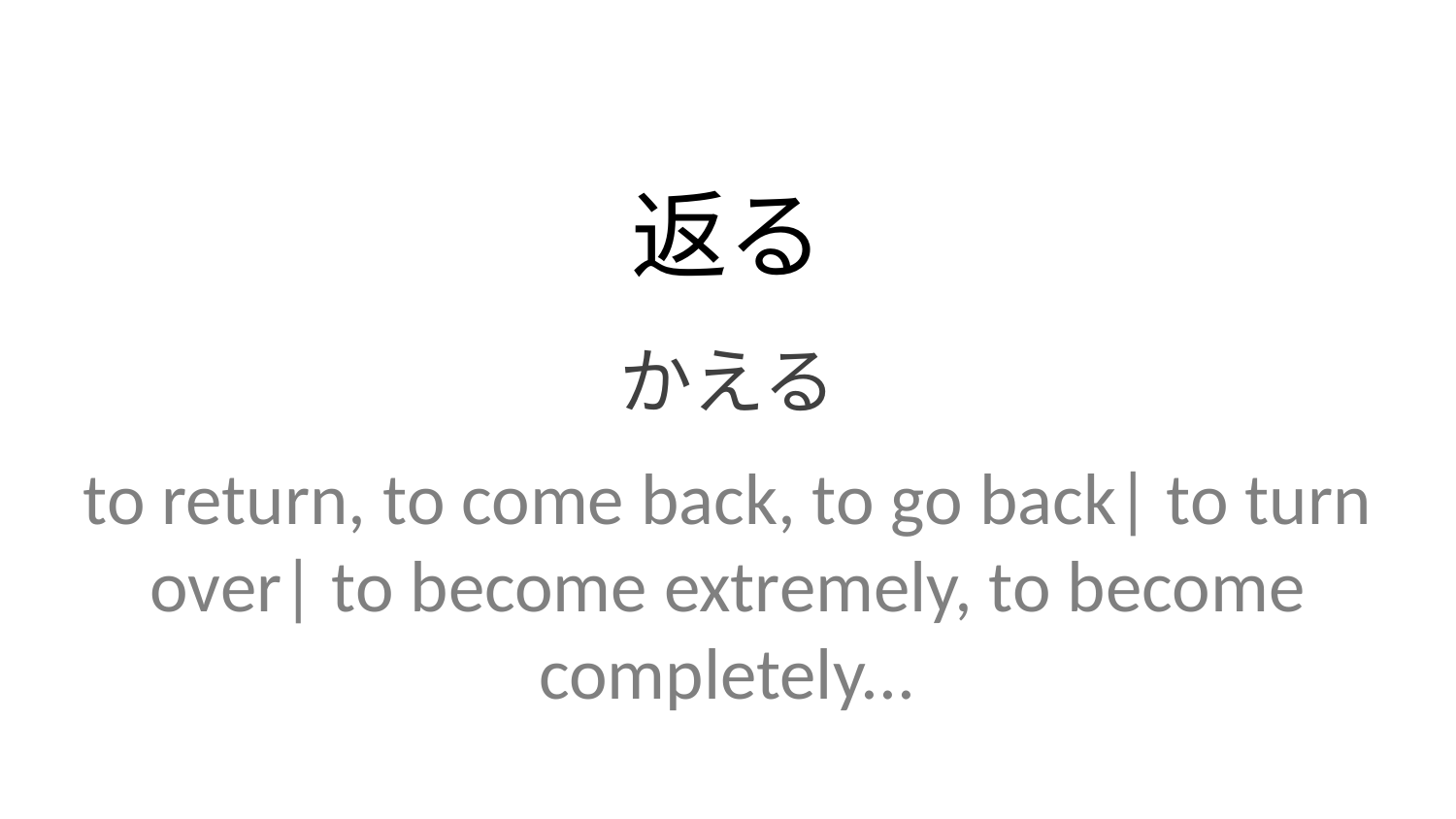

返る

かえる
to return, to come back, to go back| to turn over| to become extremely, to become completely...